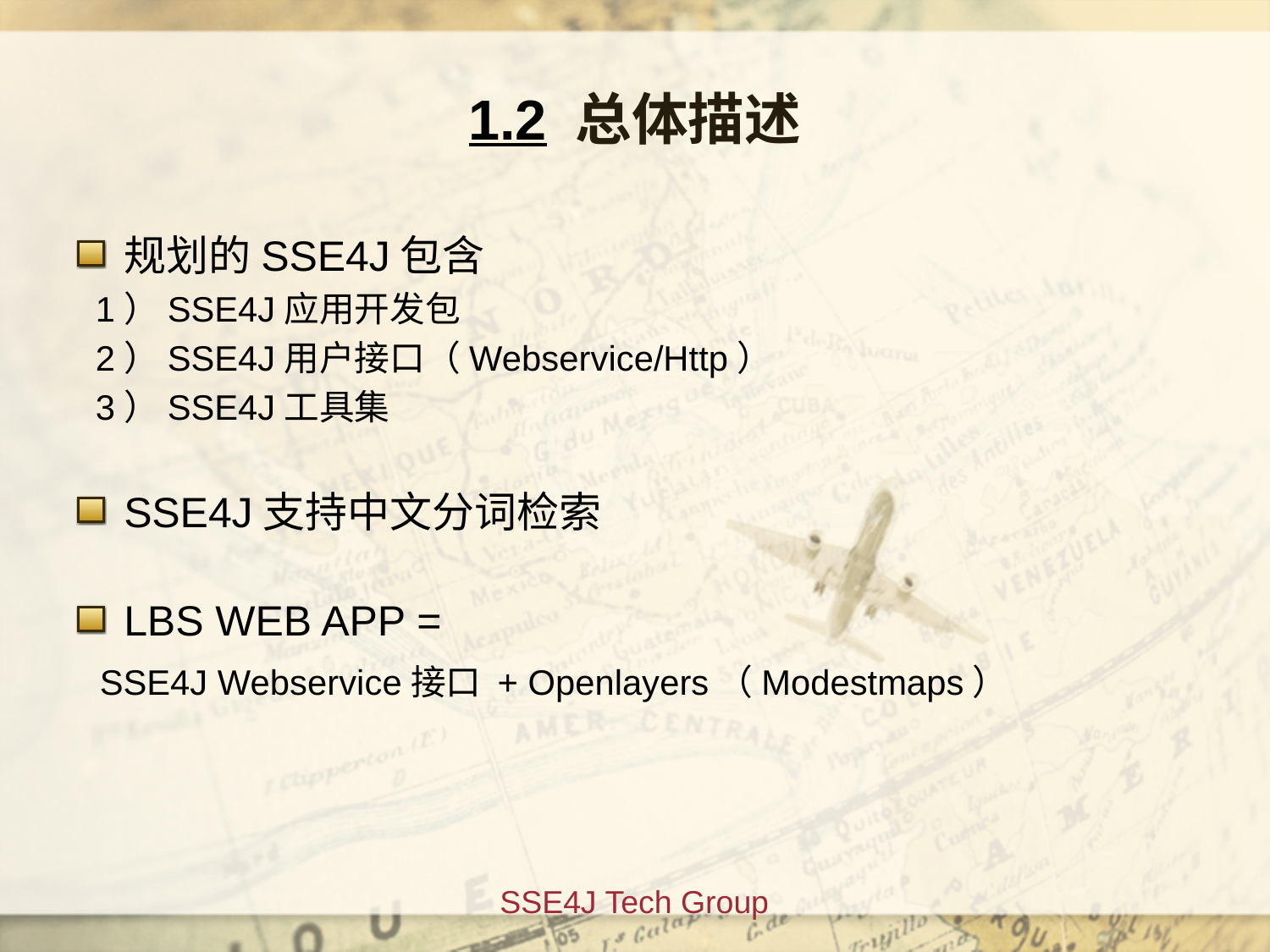

# 1.2 总体描述
规划的SSE4J包含
  1）SSE4J应用开发包
  2）SSE4J用户接口（Webservice/Http）
  3）SSE4J工具集

SSE4J支持中文分词检索

LBS WEB APP =
  SSE4J Webservice接口 + Openlayers（Modestmaps）